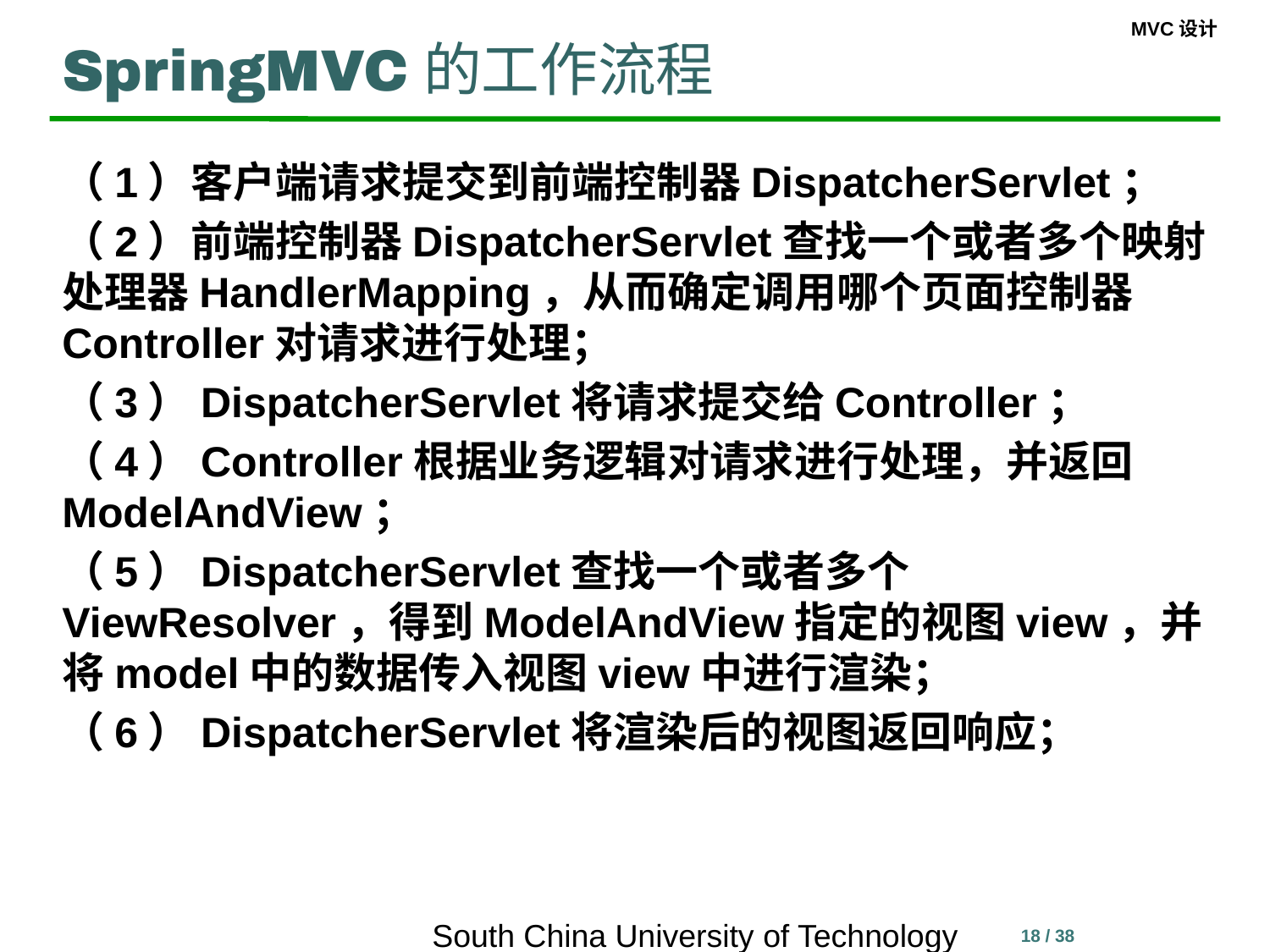

# SpringMVC的工作流程
（1）客户端请求提交到前端控制器DispatcherServlet；
（2）前端控制器DispatcherServlet查找一个或者多个映射处理器HandlerMapping，从而确定调用哪个页面控制器Controller对请求进行处理；
（3）DispatcherServlet将请求提交给Controller；
（4）Controller根据业务逻辑对请求进行处理，并返回ModelAndView；
（5）DispatcherServlet查找一个或者多个ViewResolver，得到ModelAndView指定的视图view，并将model中的数据传入视图view中进行渲染；
（6）DispatcherServlet将渲染后的视图返回响应；